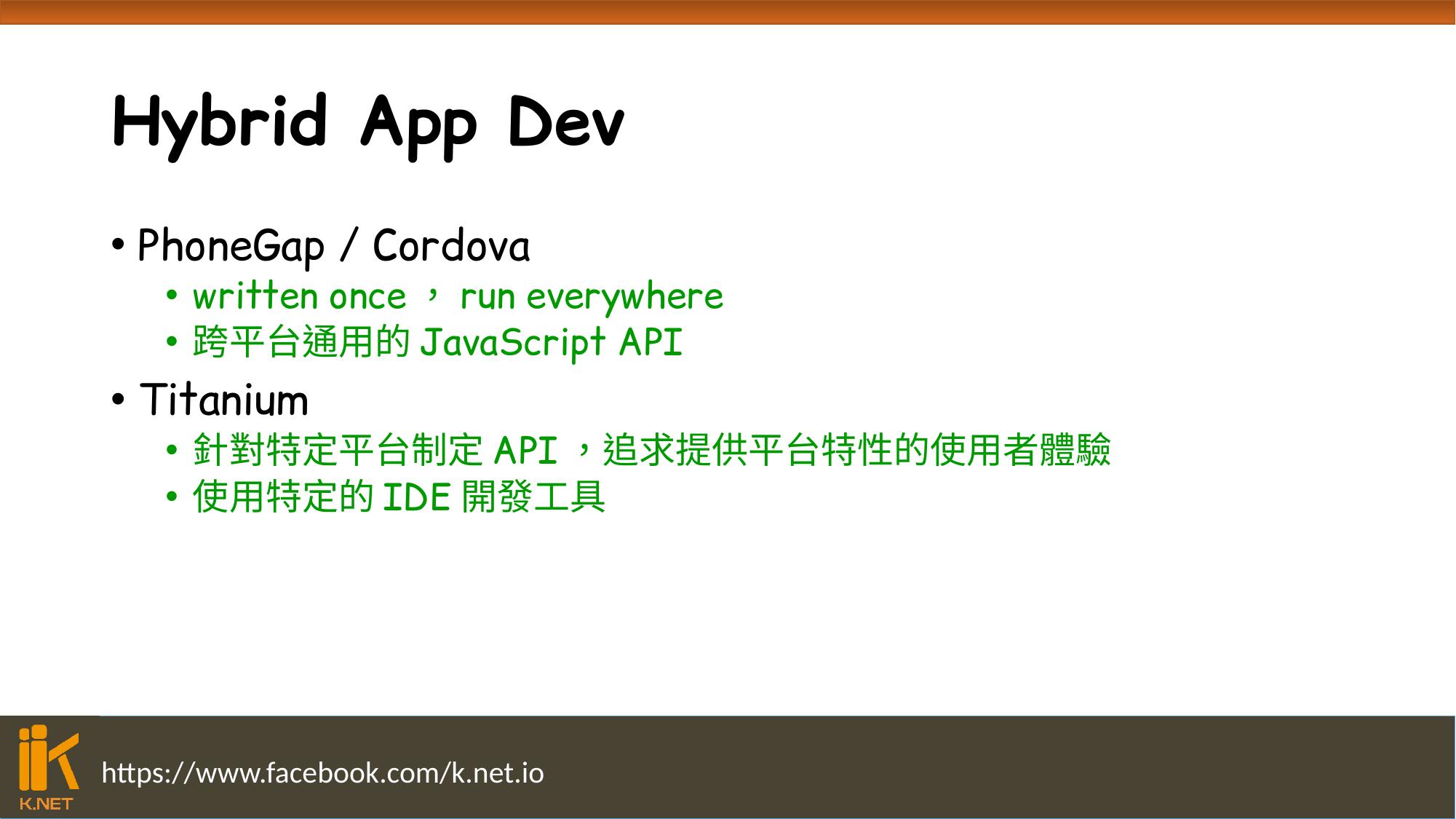

# Hybrid App Dev
PhoneGap / Cordova
written once，run everywhere
跨平台通用的JavaScript API
Titanium
針對特定平台制定API，追求提供平台特性的使用者體驗
使用特定的IDE開發工具